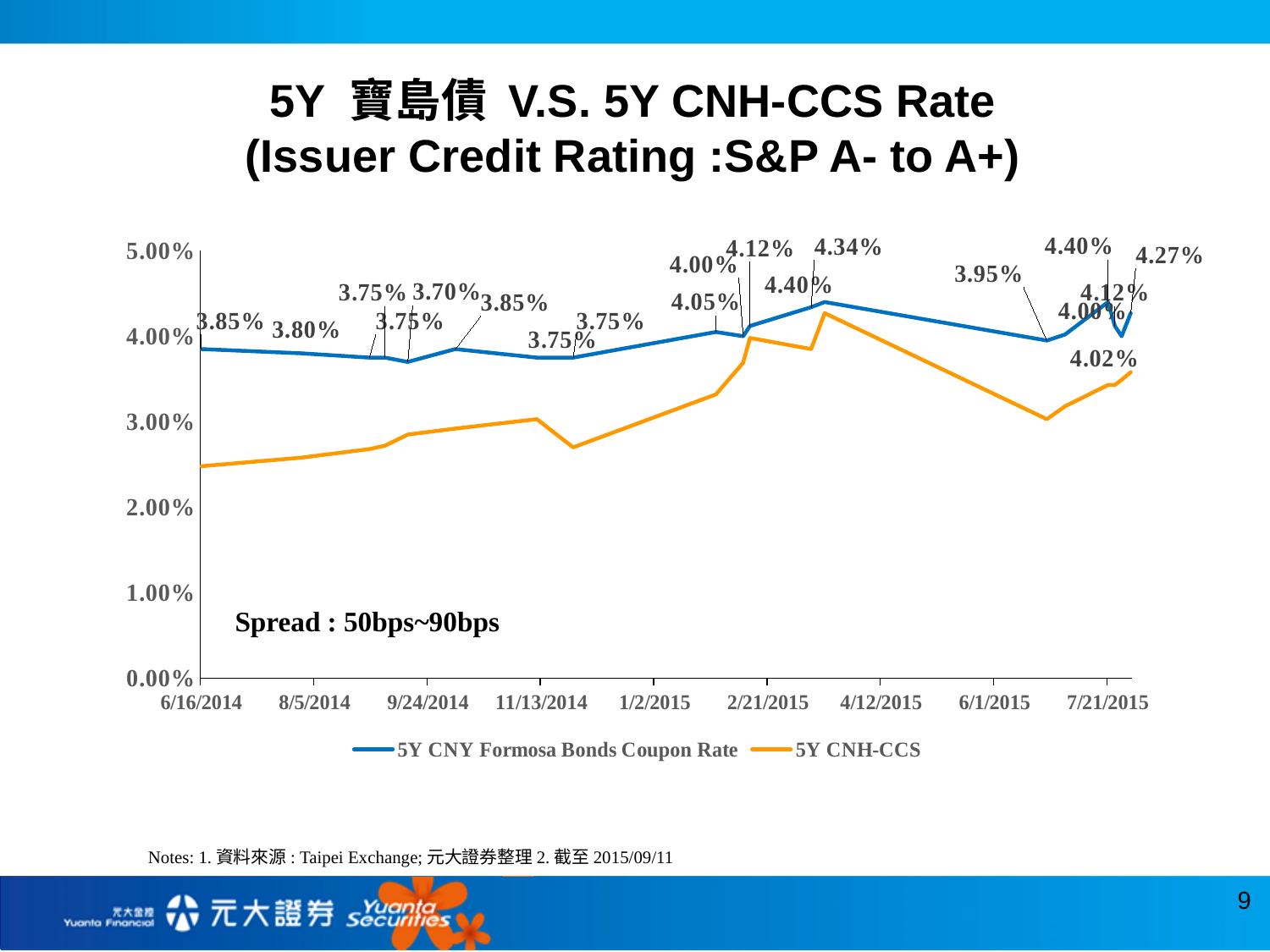

5Y 寶島債 V.S. 5Y CNH-CCS Rate
(Issuer Credit Rating :S&P A- to A+)

### Chart

| Category | 5Y CNY Formosa Bonds Coupon Rate | 5Y CNH-CCS |
|---|---|---|
| 41806 | 0.0385 | 0.0248 |
| 41850 | 0.038 | 0.0258 |
| 41880 | 0.0375 | 0.0268 |
| 41887 | 0.0375 | 0.027200000000000002 |
| 41897 | 0.037 | 0.0285 |
| 41918 | 0.0385 | 0.0292 |
| 41954 | 0.0375 | 0.030299999999999997 |
| 41970 | 0.0375 | 0.027000000000000003 |
| 42033 | 0.0405 | 0.0332 |
| 42045 | 0.04 | 0.0369 |
| 42048 | 0.0412 | 0.0398 |
| 42075 | 0.0434 | 0.0385 |
| 42081 | 0.044 | 0.042699999999999995 |
| 42179 | 0.0395 | 0.030299999999999997 |
| 42187 | 0.0402 | 0.0318 |
| 42206 | 0.044 | 0.034300000000000004 |
| 42209 | 0.0412 | 0.034300000000000004 |
| 42212 | 0.04 | 0.0349 |
| 42216 | 0.0427 | 0.0358 |
Spread : 50bps~90bps
Notes: 1.資料來源: Taipei Exchange;元大證券整理2.截至2015/09/11